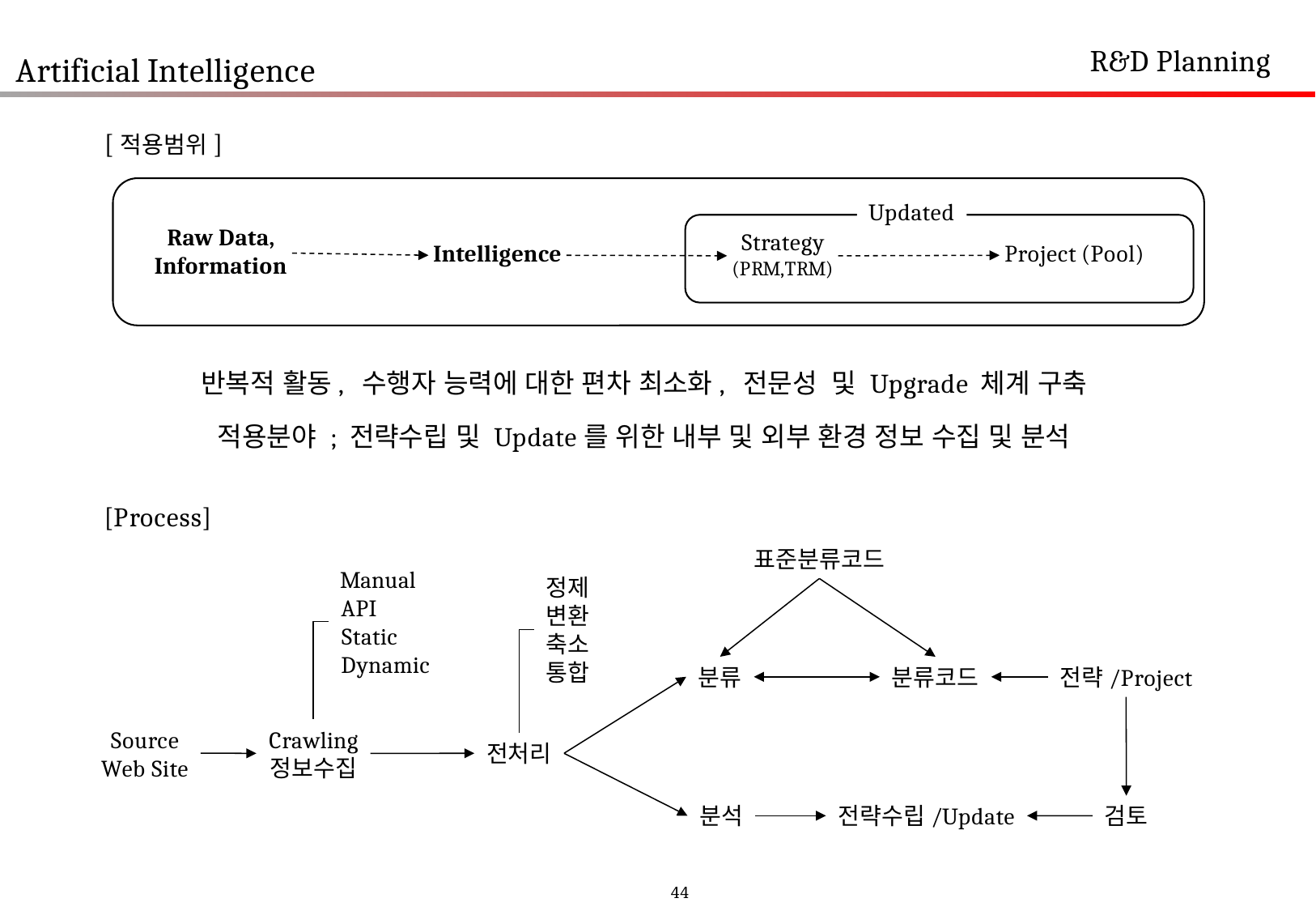

R&D Planning
Artificial Intelligence
[적용범위]

Updated

Raw Data,
Information
Strategy
(PRM,TRM)
Project (Pool)
Intelligence
반복적 활동,  수행자 능력에 대한 편차 최소화,  전문성  및 Upgrade 체계 구축
적용분야 ; 전략수립 및 Update를 위한 내부 및 외부 환경 정보 수집 및 분석
[Process]
표준분류코드
Manual
API
Static
Dynamic
정제
변환
축소
통합
분류
분류코드
전략/Project
Source
Web Site
Crawling
정보수집
전처리
분석
전략수립/Update
검토
44